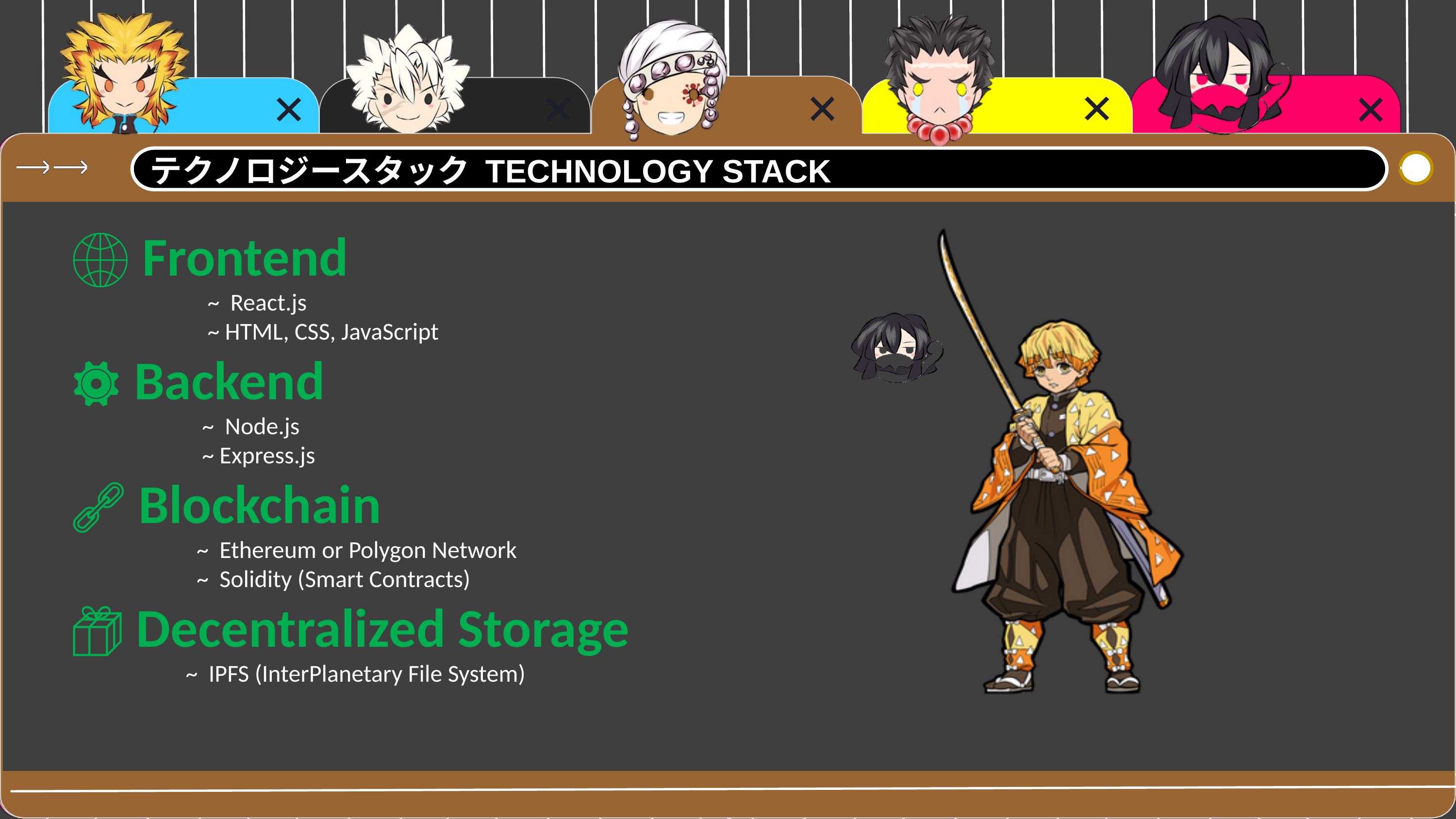

テクノロジースタック TECHNOLOGY STACK

テクノロジースタック TECHNOLOGY STACK

🌐 Frontend
                         ~  React.js
                         ~ HTML, CSS, JavaScript
⚙ Backend
                        ~  Node.js
                        ~ Express.js
🔗 Blockchain
                       ~  Ethereum or Polygon Network
                       ~  Solidity (Smart Contracts)
📦 Decentralized Storage
                     ~  IPFS (InterPlanetary File System)